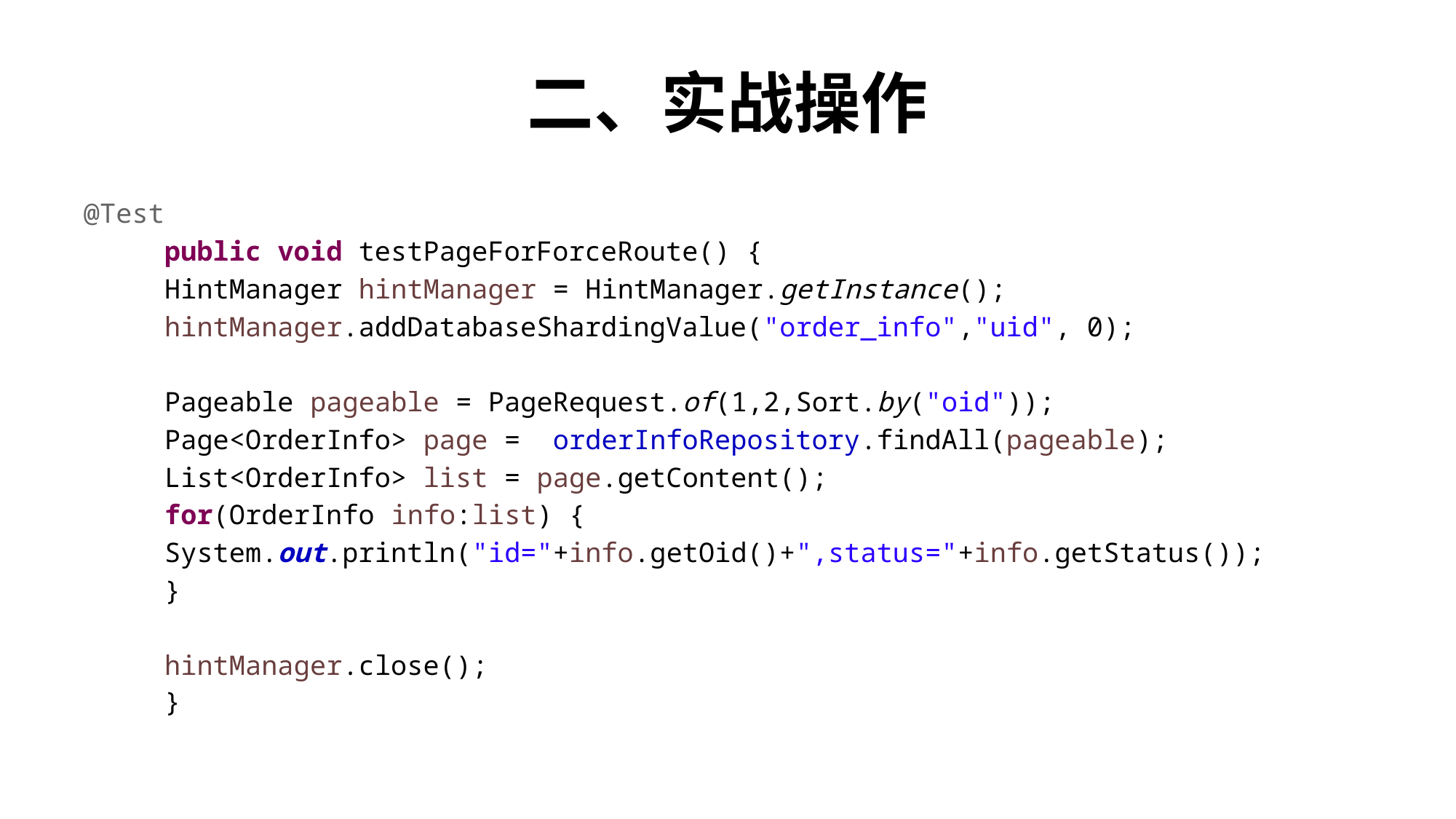

# 二、实战操作
@Test
	public void testPageForForceRoute() {
		HintManager hintManager = HintManager.getInstance();
		hintManager.addDatabaseShardingValue("order_info","uid", 0);

		Pageable pageable = PageRequest.of(1,2,Sort.by("oid"));
		Page<OrderInfo> page =  orderInfoRepository.findAll(pageable);
		List<OrderInfo> list = page.getContent();
		for(OrderInfo info:list) {
			System.out.println("id="+info.getOid()+",status="+info.getStatus());
		}

		hintManager.close();
	}